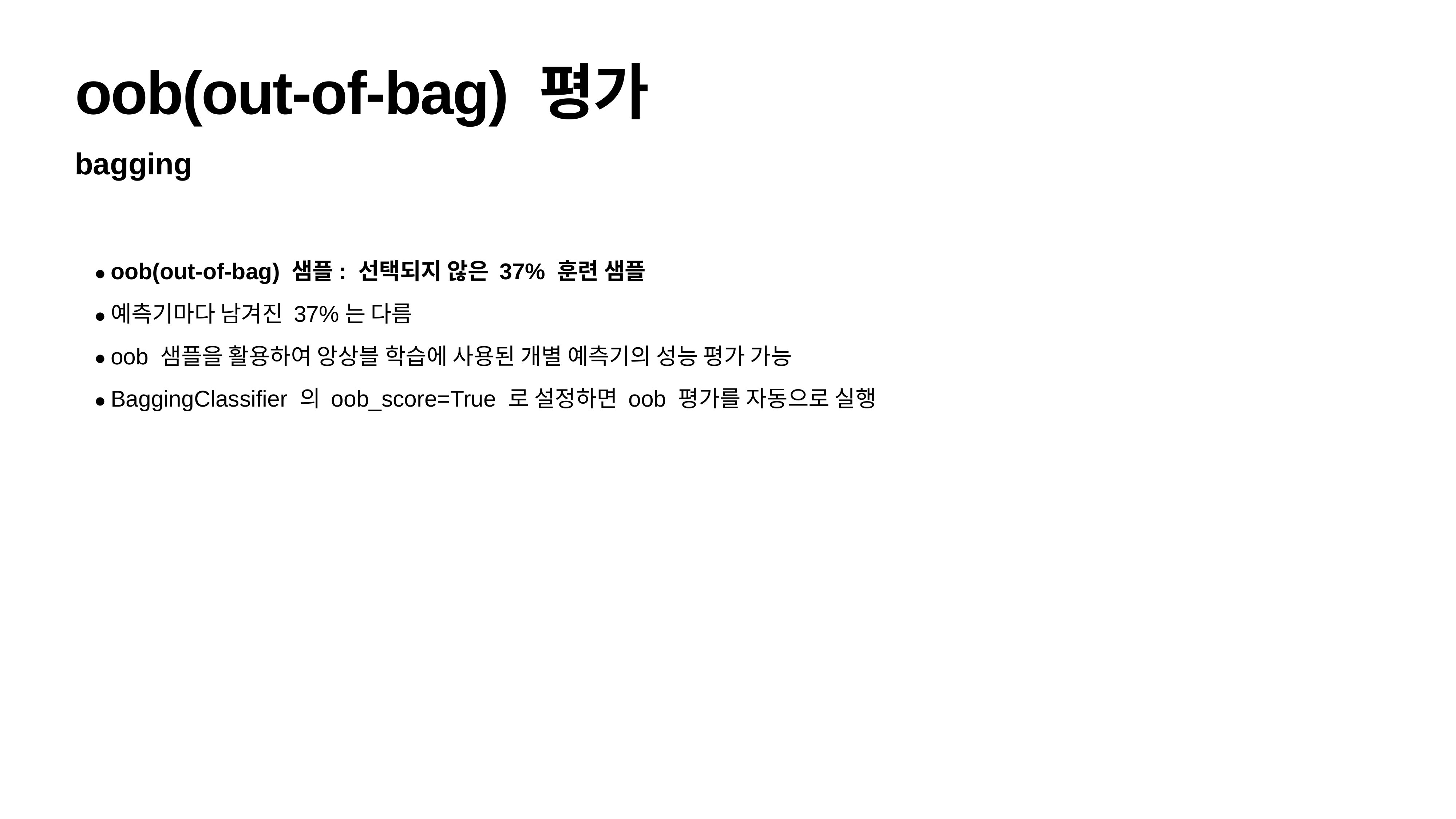

# oob(out-of-bag) 평가
bagging
oob(out-of-bag) 샘플: 선택되지 않은 37% 훈련 샘플
예측기마다 남겨진 37%는 다름
oob 샘플을 활용하여 앙상블 학습에 사용된 개별 예측기의 성능 평가 가능
BaggingClassifier 의 oob_score=True 로 설정하면 oob 평가를 자동으로 실행